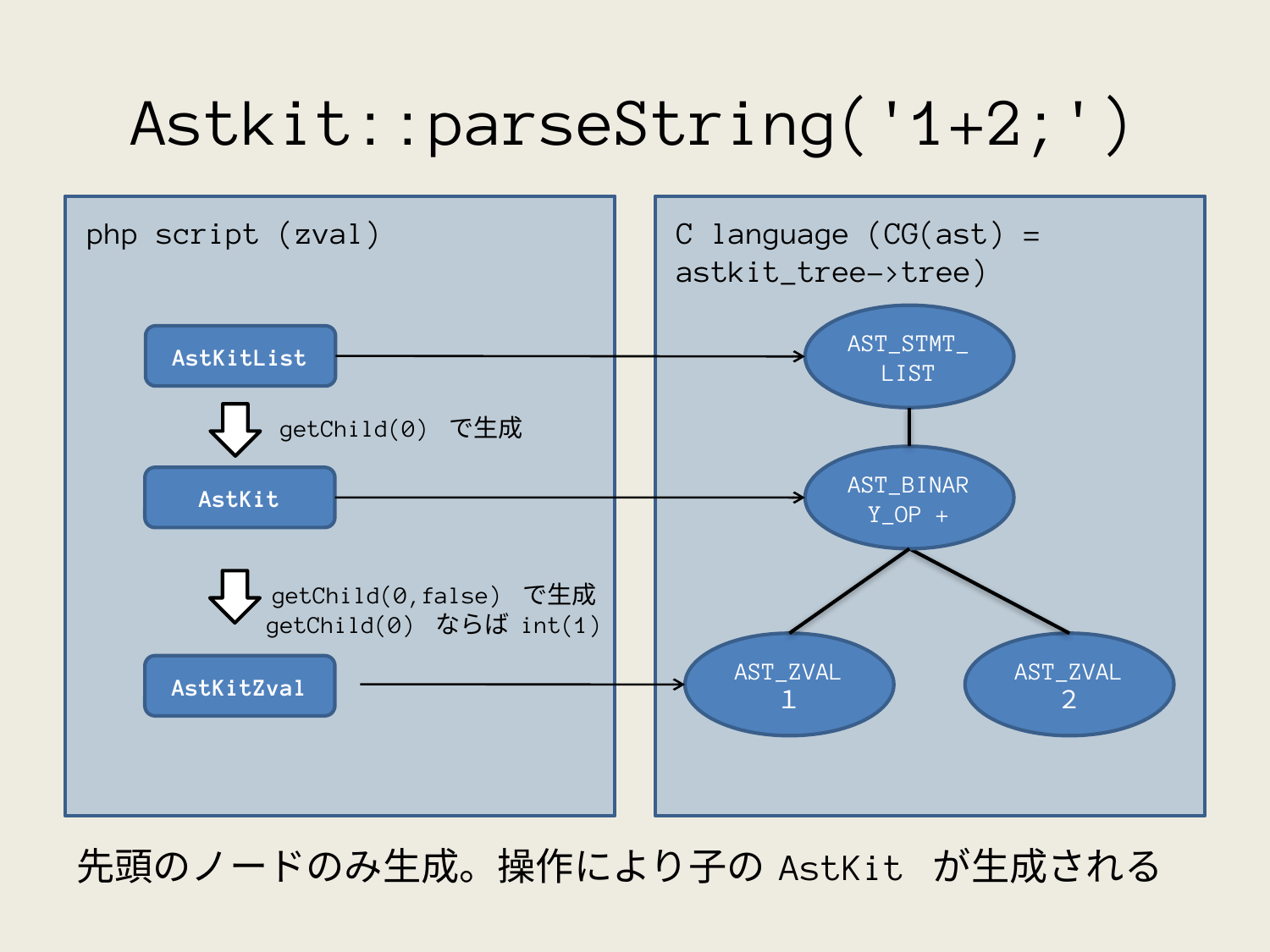

# Astkit::parseString('1+2;')

php script (zval)
C language (CG(ast) = astkit_tree->tree)
AST_STMT_LIST
AST_BINARY_OP +
AST_ZVAL
１
AST_ZVAL
２
AstKitList

getChild(0) で生成
AstKit

getChild(0,false) で生成
getChild(0) ならば int(1)
AstKitZval
先頭のノードのみ生成。操作により子の AstKit が生成される